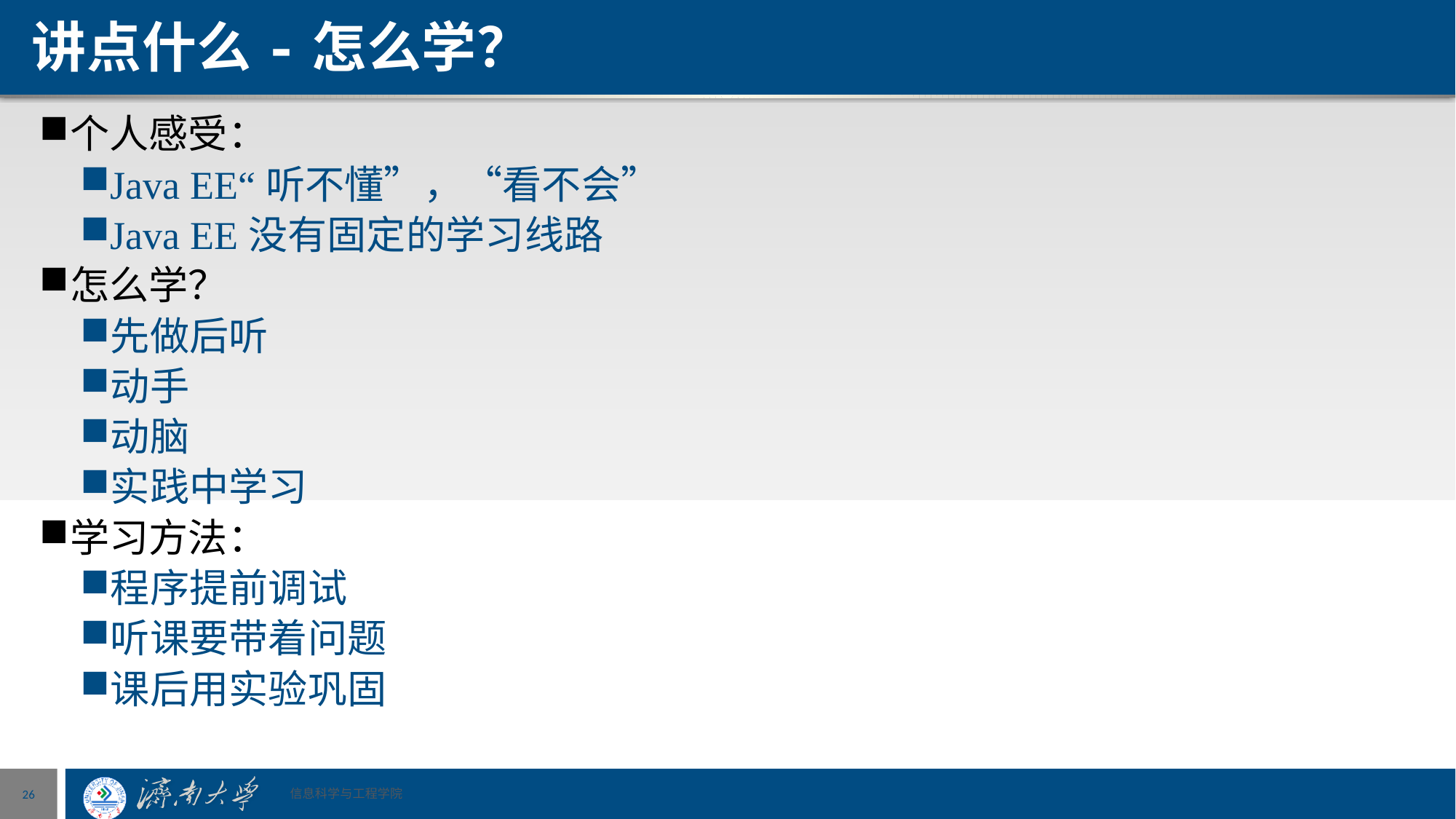

# 讲点什么-怎么学？
个人感受：
Java EE“听不懂”，“看不会”
Java EE没有固定的学习线路
怎么学？
先做后听
动手
动脑
实践中学习
学习方法：
程序提前调试
听课要带着问题
课后用实验巩固